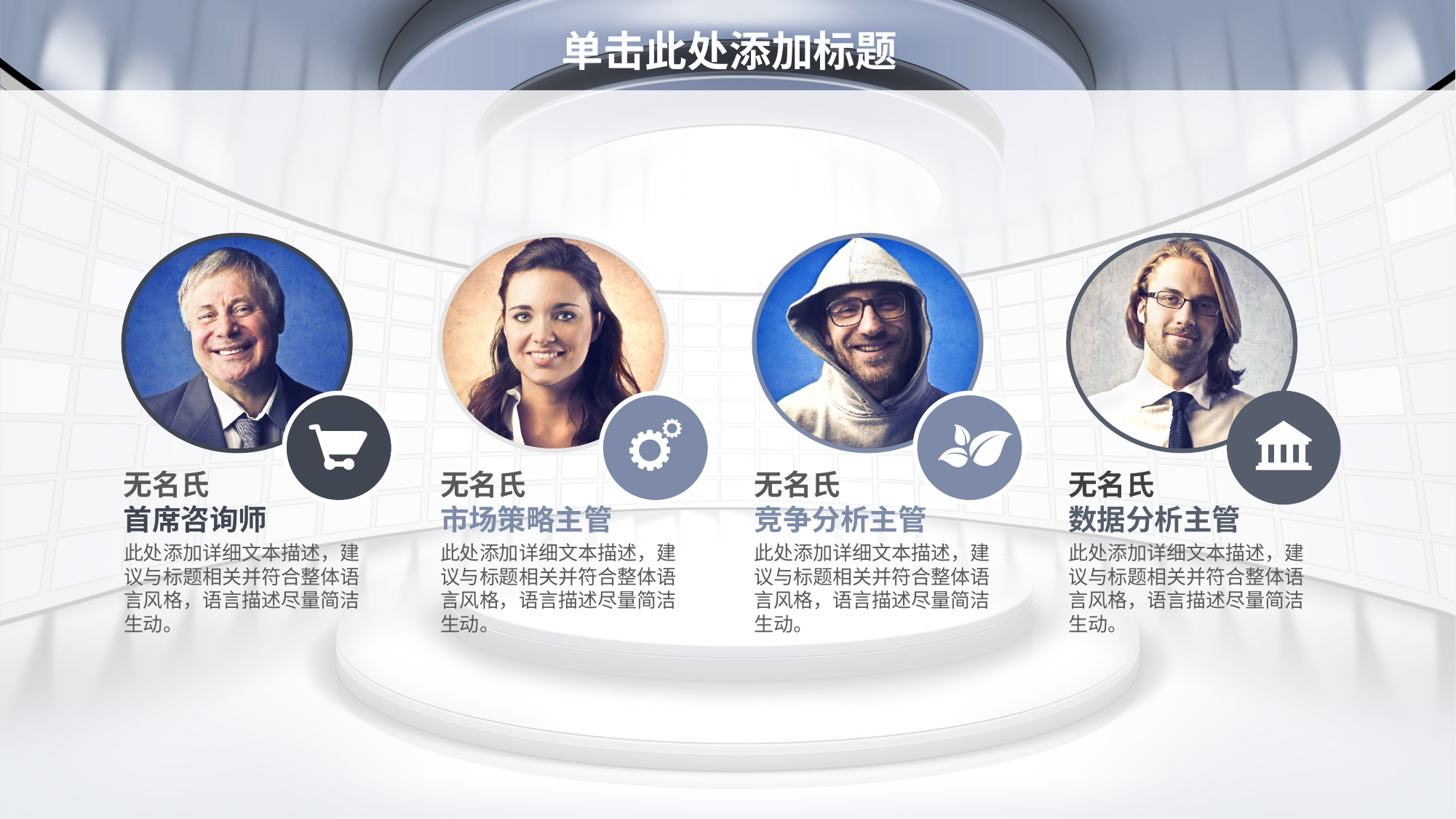

# 单击此处添加标题

无名氏
首席咨询师
此处添加详细文本描述，建议与标题相关并符合整体语言风格，语言描述尽量简洁生动。

无名氏
市场策略主管
此处添加详细文本描述，建议与标题相关并符合整体语言风格，语言描述尽量简洁生动。

无名氏
竞争分析主管
此处添加详细文本描述，建议与标题相关并符合整体语言风格，语言描述尽量简洁生动。

无名氏
数据分析主管
此处添加详细文本描述，建议与标题相关并符合整体语言风格，语言描述尽量简洁生动。